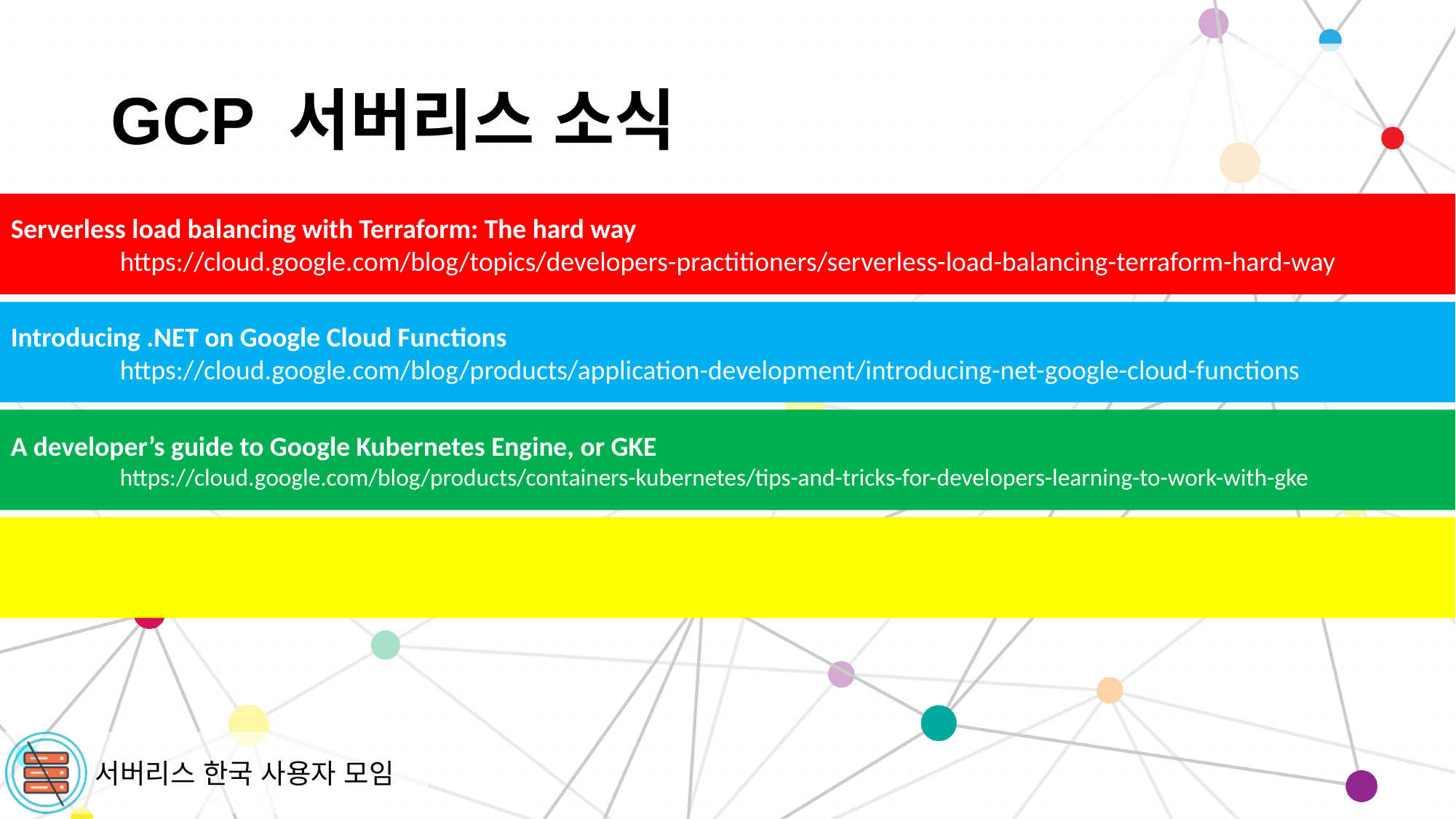

# GCP 서버리스 소식
Serverless load balancing with Terraform: The hard way
	https://cloud.google.com/blog/topics/developers-practitioners/serverless-load-balancing-terraform-hard-way
Introducing .NET on Google Cloud Functions
	https://cloud.google.com/blog/products/application-development/introducing-net-google-cloud-functions
A developer’s guide to Google Kubernetes Engine, or GKE
	https://cloud.google.com/blog/products/containers-kubernetes/tips-and-tricks-for-developers-learning-to-work-with-gke